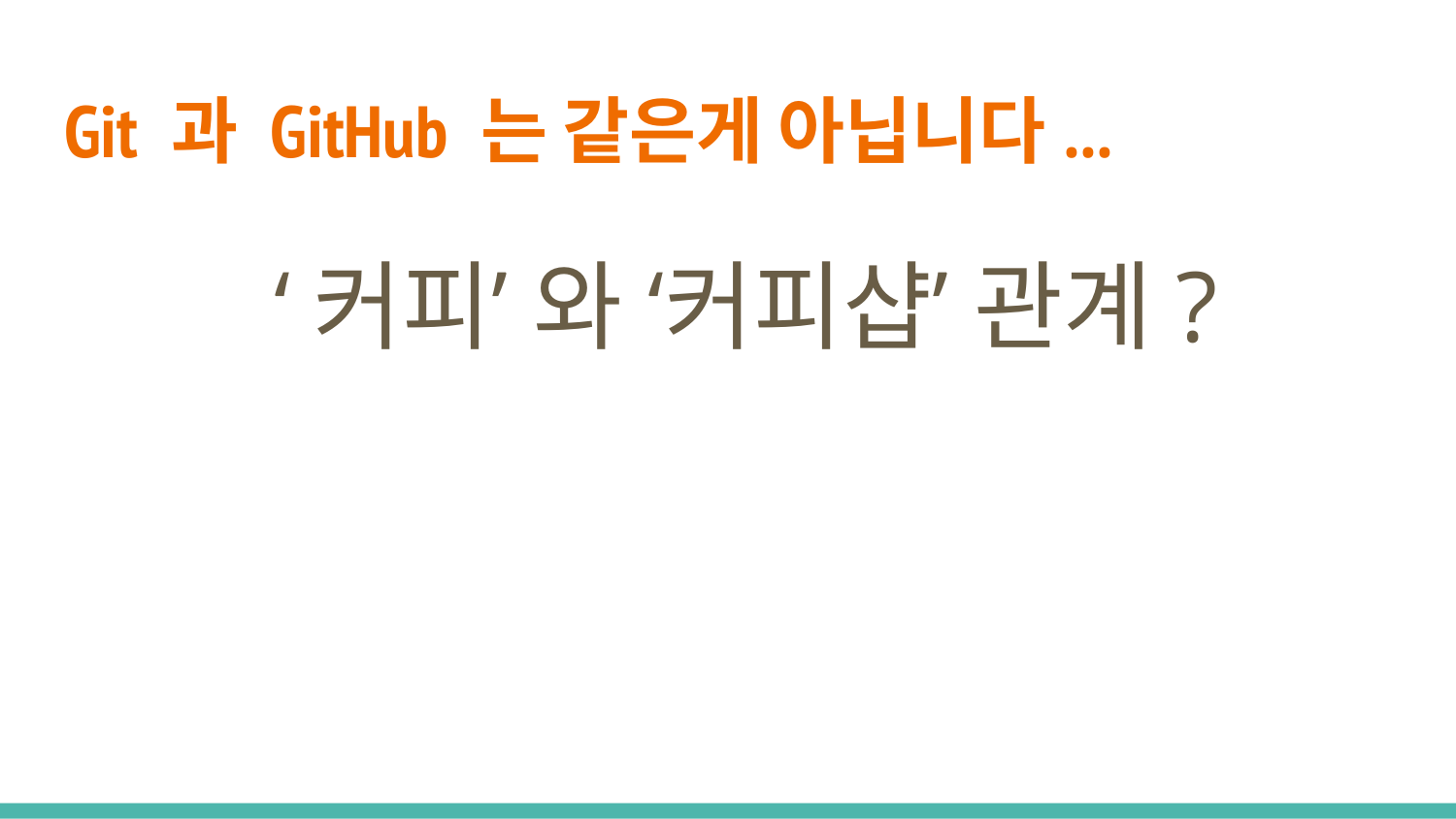

# Git 과 GitHub 는 같은게 아닙니다...
‘커피’ 와 ‘커피샵’ 관계?